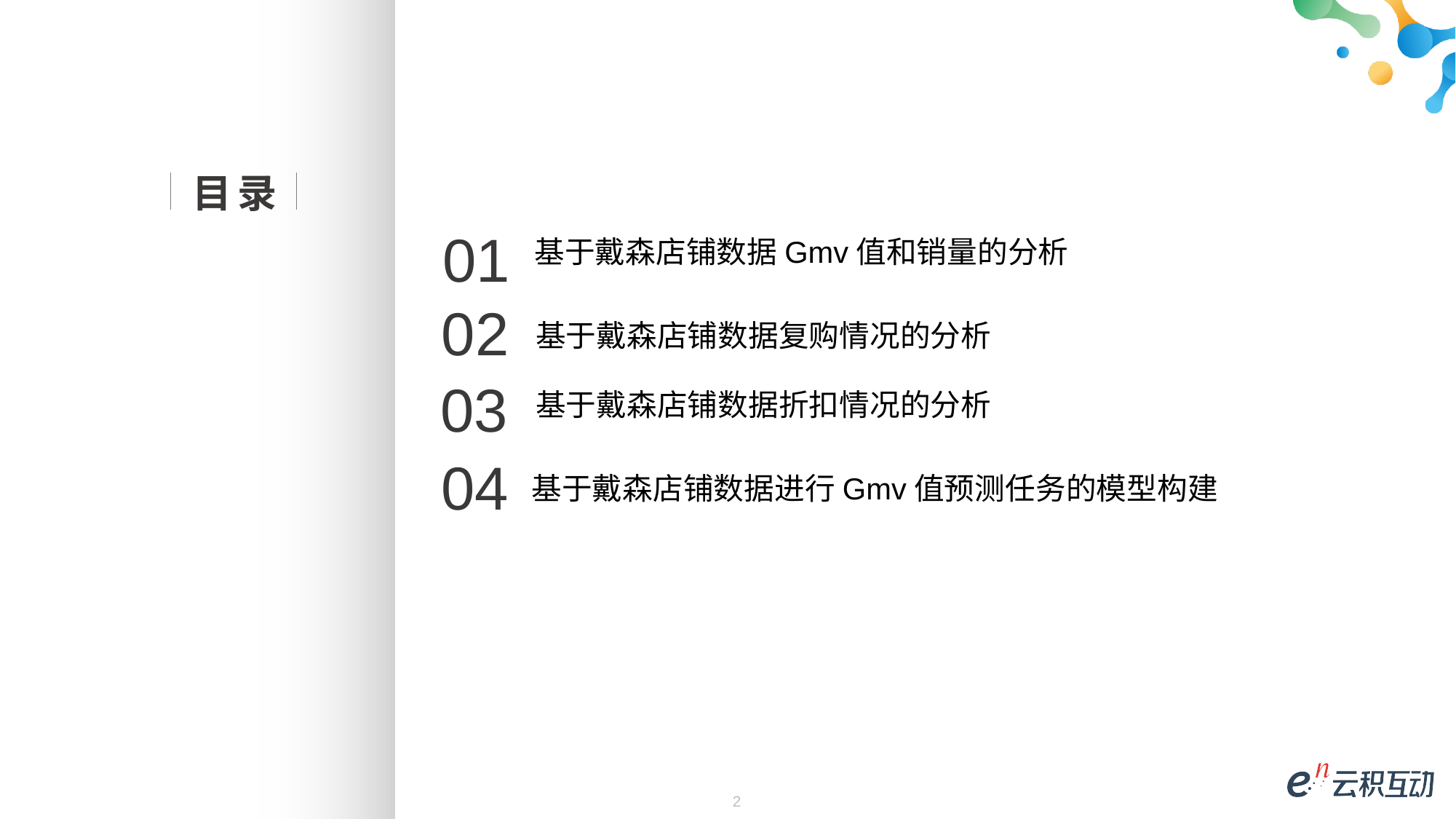

目录
01
基于戴森店铺数据Gmv值和销量的分析
02
基于戴森店铺数据复购情况的分析
03
基于戴森店铺数据折扣情况的分析
04
基于戴森店铺数据进行Gmv值预测任务的模型构建